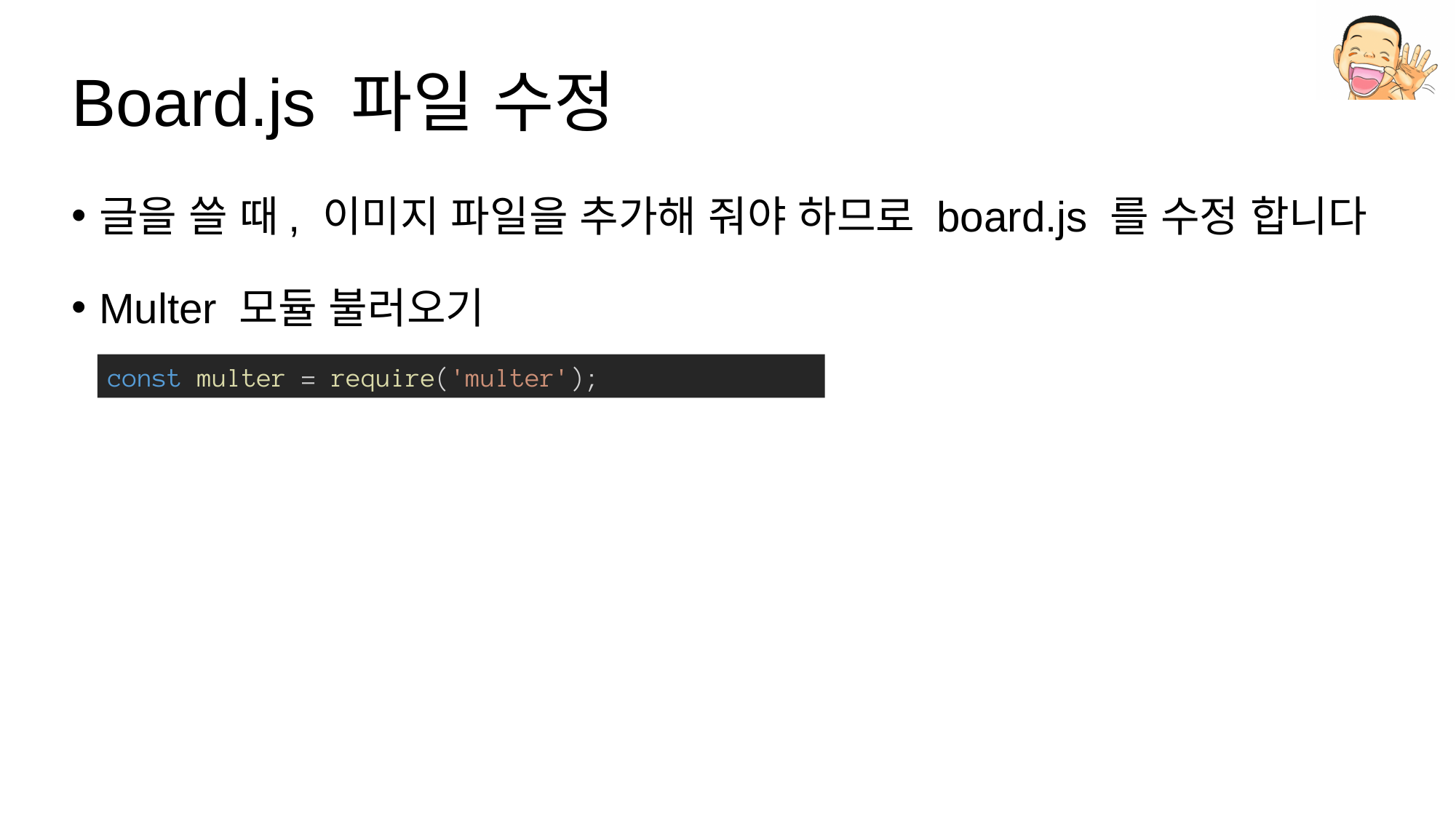

# Board.js 파일 수정
글을 쓸 때, 이미지 파일을 추가해 줘야 하므로 board.js 를 수정 합니다
Multer 모듈 불러오기

const multer = require('multer');